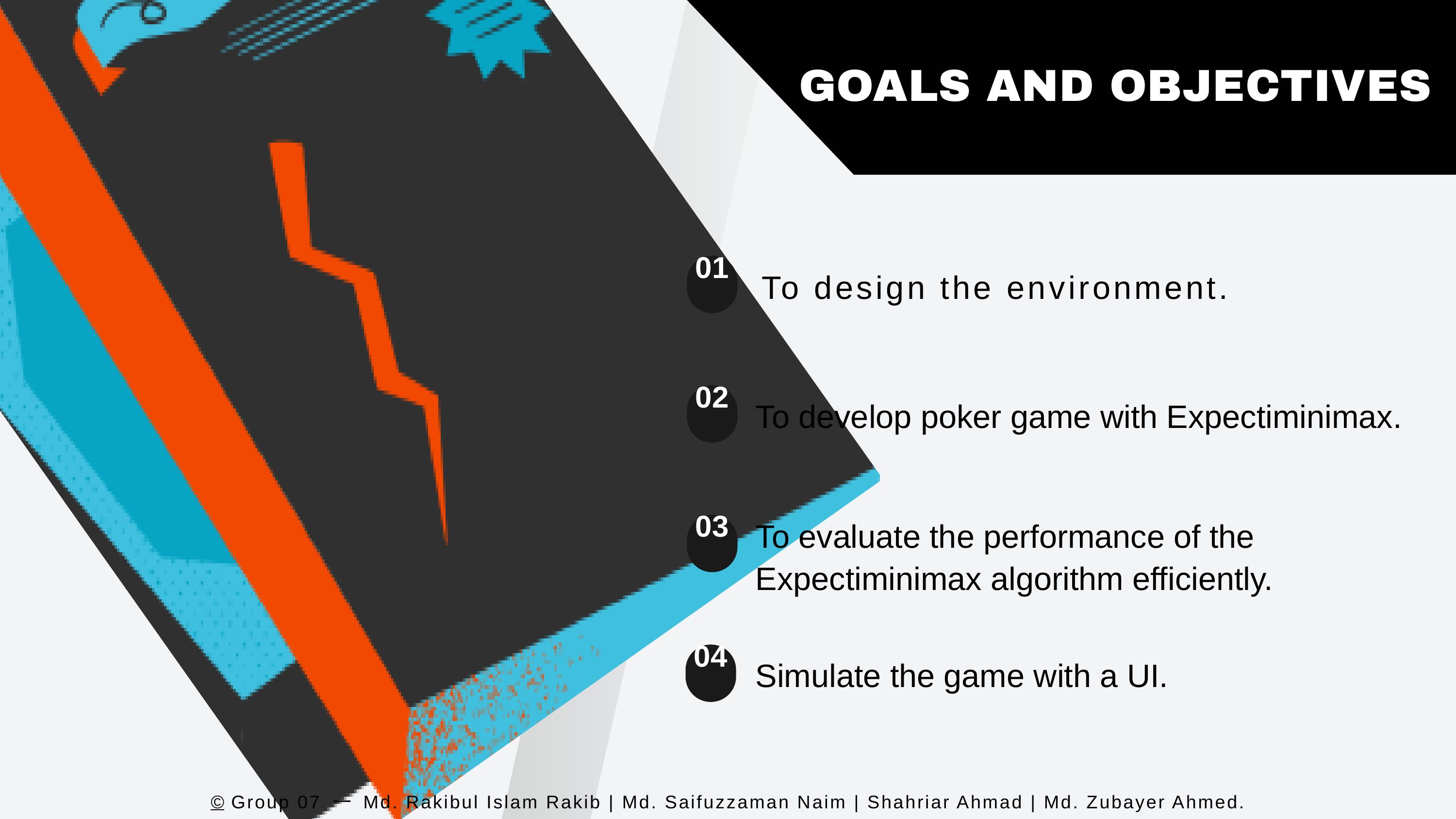

GOALS AND OBJECTIVES

01
To design the environment.

02
To develop poker game with Expectiminimax.
To evaluate the performance of the Expectiminimax algorithm efficiently.

03

04
Simulate the game with a UI.
©️ Group 07 一 Md. Rakibul Islam Rakib | Md. Saifuzzaman Naim | Shahriar Ahmad | Md. Zubayer Ahmed.